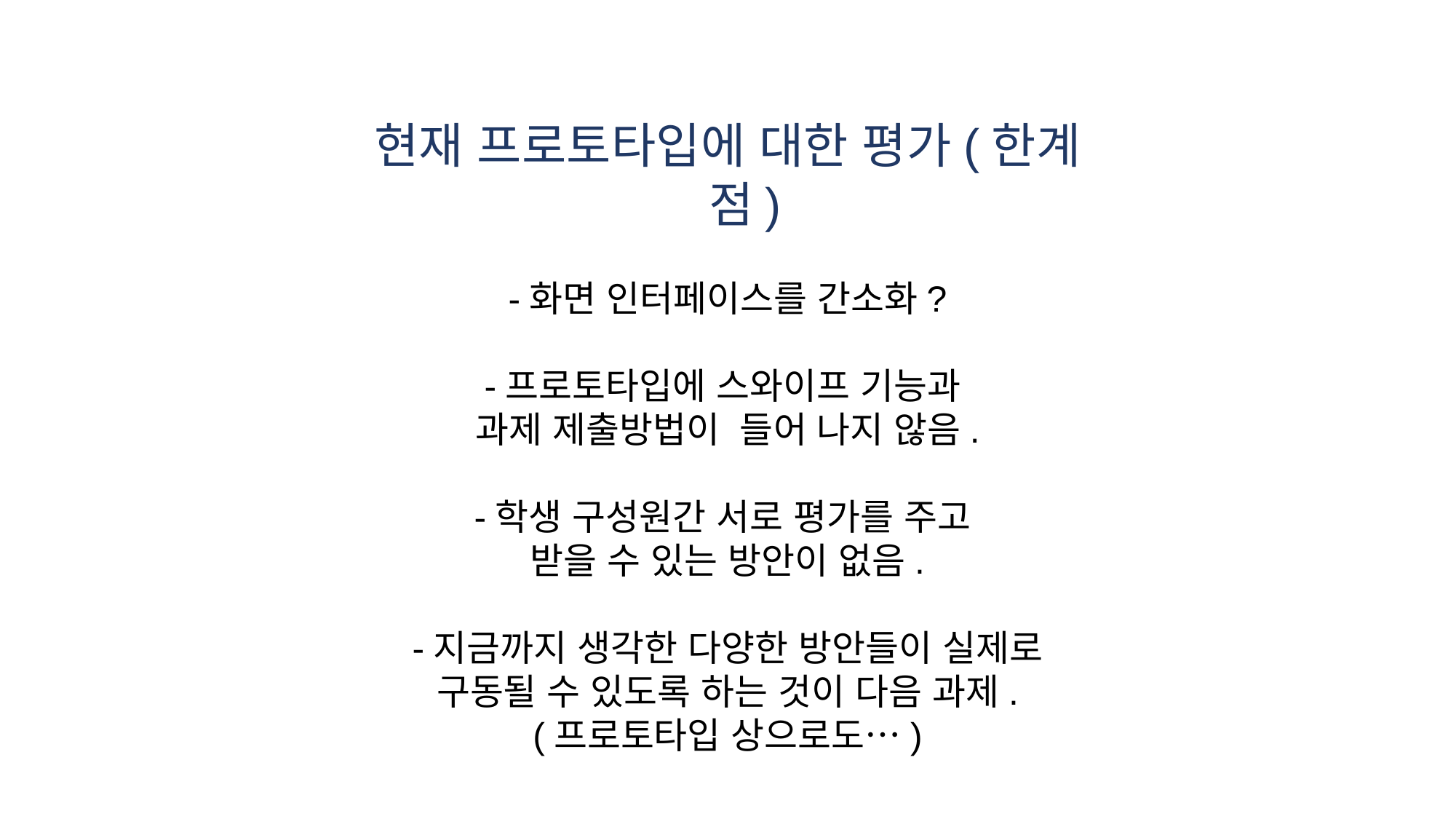

현재 프로토타입에 대한 평가(한계점)

-화면 인터페이스를 간소화?

-프로토타입에 스와이프 기능과
과제 제출방법이  들어 나지 않음.

-학생 구성원간 서로 평가를 주고
받을 수 있는 방안이 없음.

-지금까지 생각한 다양한 방안들이 실제로
구동될 수 있도록 하는 것이 다음 과제.
(프로토타입 상으로도…)